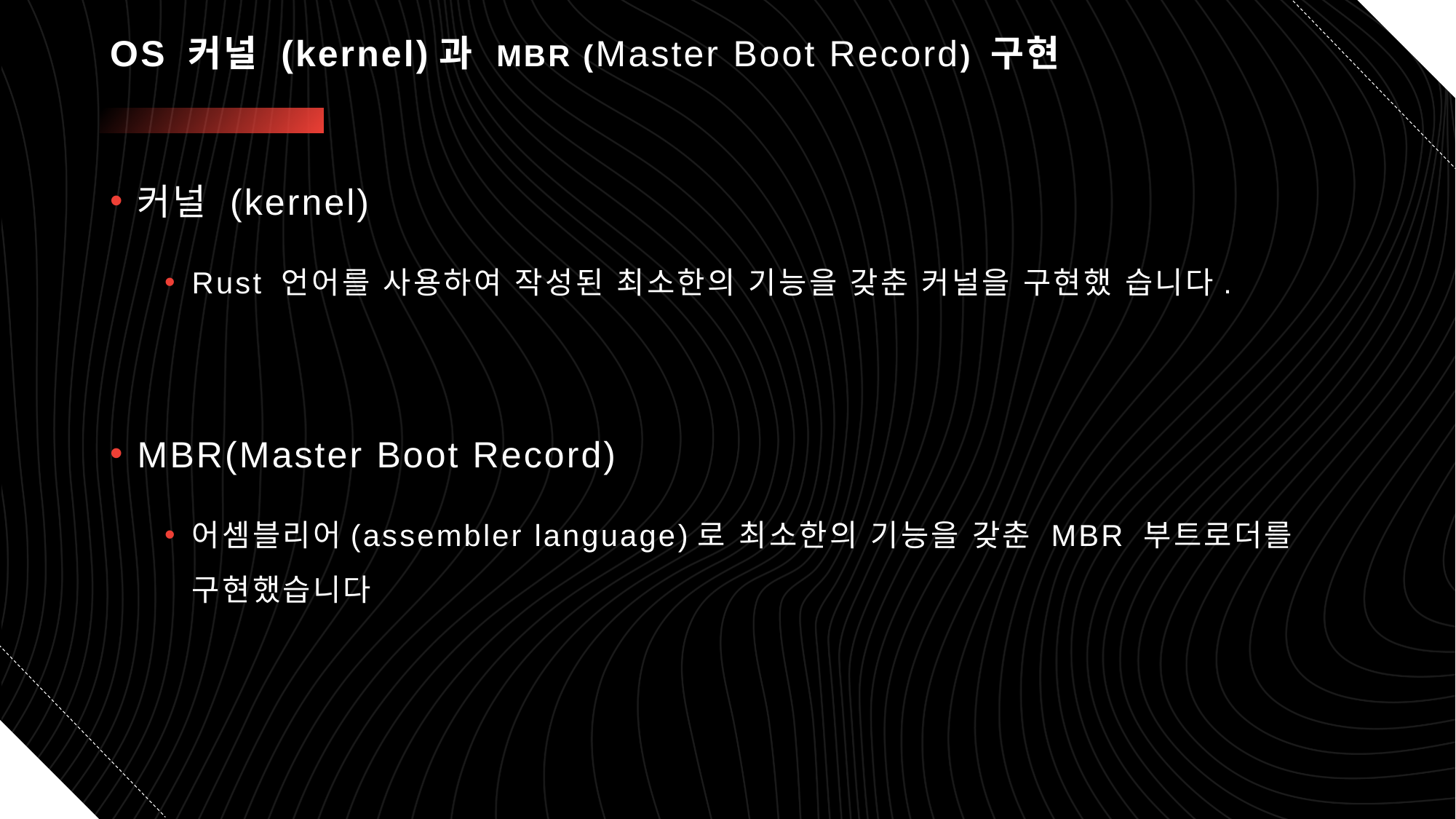

# OS 커널 (kernel)과 MBR (Master Boot Record) 구현
커널 (kernel)
Rust 언어를 사용하여 작성된 최소한의 기능을 갖춘 커널을 구현했 습니다.

MBR(Master Boot Record)
어셈블리어(assembler language)로 최소한의 기능을 갖춘 MBR 부트로더를 구현했습니다